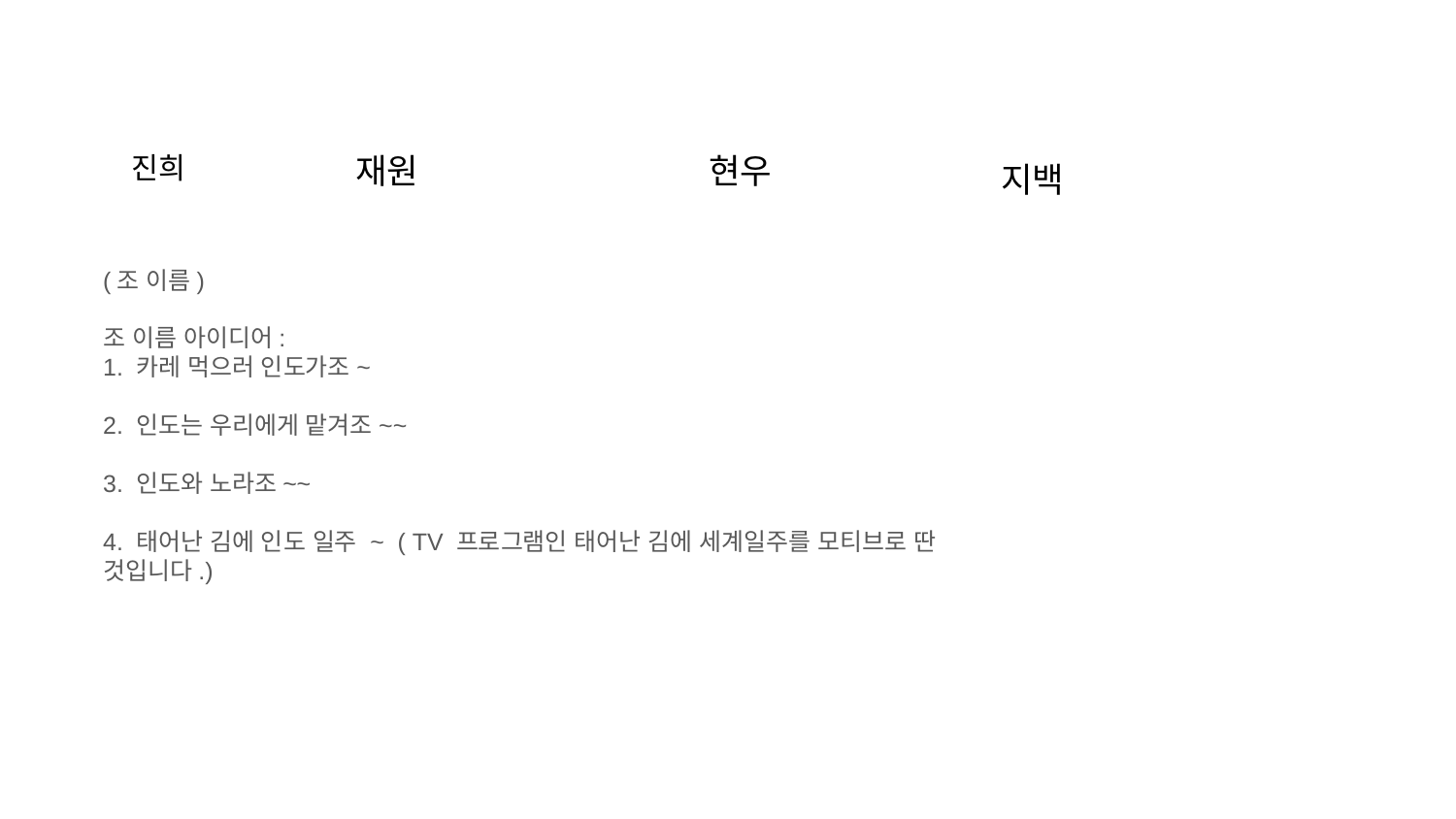

# 진희
재원
현우
지백
(조 이름)

조 이름 아이디어:
1. 카레 먹으러 인도가조~

2. 인도는 우리에게 맡겨조~~

3. 인도와 노라조~~

4. 태어난 김에 인도 일주 ~  ( TV 프로그램인 태어난 김에 세계일주를 모티브로 딴 것입니다.)